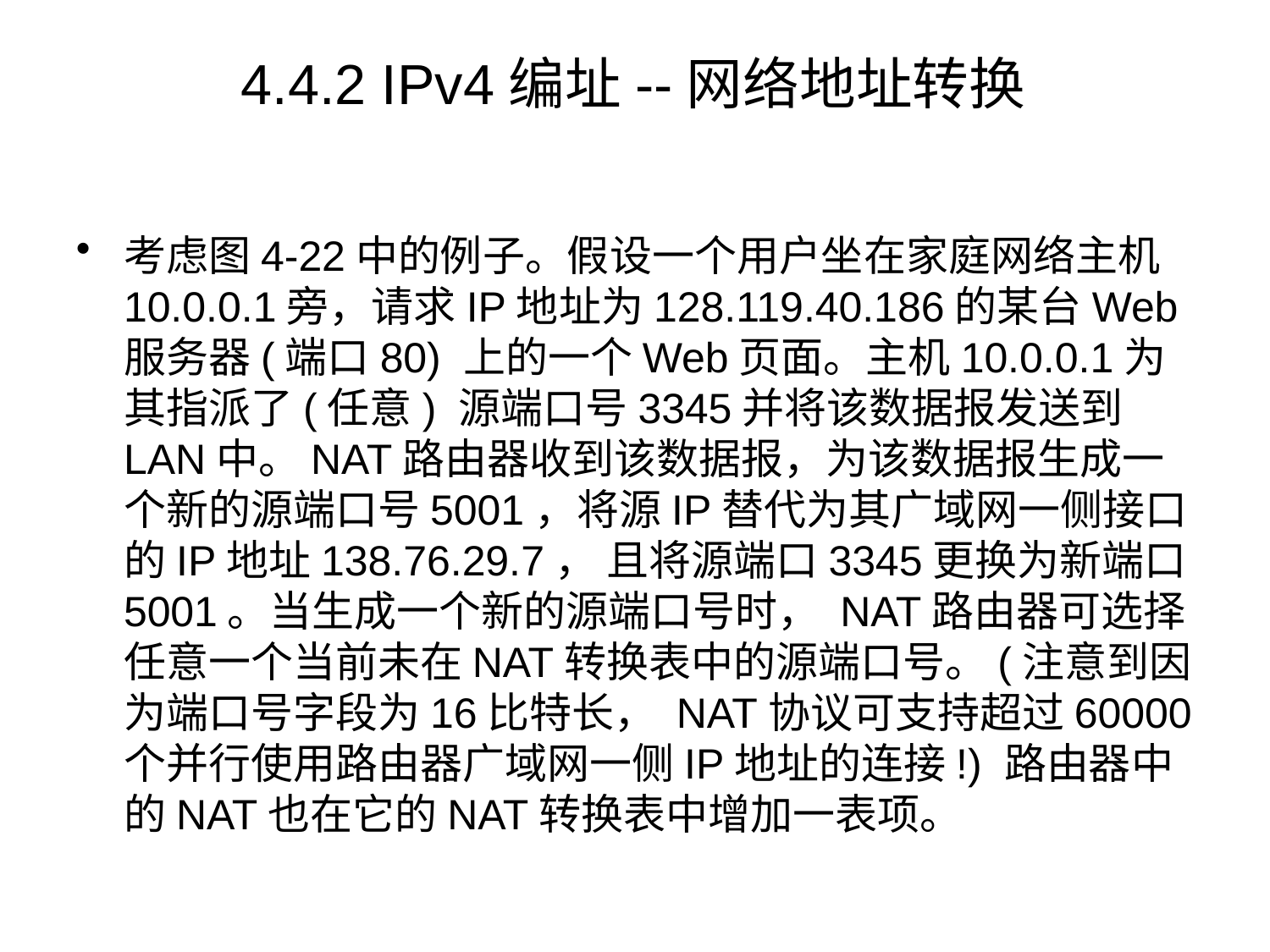

# 4.4.2 IPv4编址--网络地址转换
考虑图4-22中的例子。假设一个用户坐在家庭网络主机10.0.0.1旁，请求IP地址为128.119.40.186的某台Web服务器(端口80) 上的一个Web页面。主机10.0.0.1为其指派了(任意) 源端口号3345并将该数据报发送到LAN中。NAT路由器收到该数据报，为该数据报生成一个新的源端口号5001，将源IP替代为其广域网一侧接口的IP地址138.76.29.7， 且将源端口3345更换为新端口5001。当生成一个新的源端口号时， NAT路由器可选择任意一个当前未在NAT转换表中的源端口号。(注意到因为端口号字段为16比特长， NAT协议可支持超过60000个并行使用路由器广域网一侧IP地址的连接!) 路由器中的NAT也在它的NAT转换表中增加一表项。